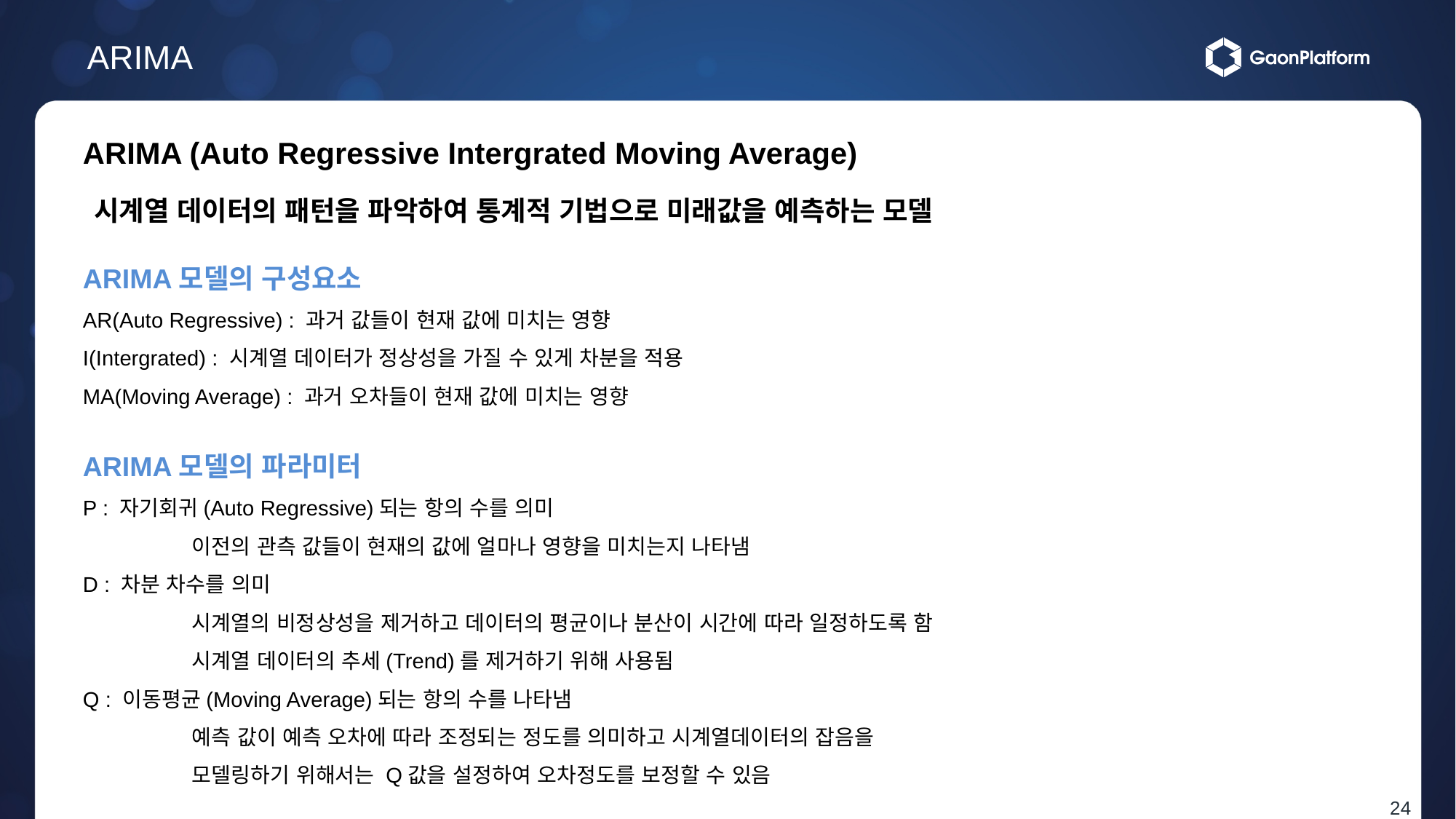

ARIMA
ARIMA (Auto Regressive Intergrated Moving Average)
시계열 데이터의 패턴을 파악하여 통계적 기법으로 미래값을 예측하는 모델
ARIMA모델의 구성요소
AR(Auto Regressive) : 과거 값들이 현재 값에 미치는 영향
I(Intergrated) : 시계열 데이터가 정상성을 가질 수 있게 차분을 적용
MA(Moving Average) : 과거 오차들이 현재 값에 미치는 영향
ARIMA모델의 파라미터
P : 자기회귀(Auto Regressive)되는 항의 수를 의미
	이전의 관측 값들이 현재의 값에 얼마나 영향을 미치는지 나타냄
D : 차분 차수를 의미
	시계열의 비정상성을 제거하고 데이터의 평균이나 분산이 시간에 따라 일정하도록 함
	시계열 데이터의 추세(Trend)를 제거하기 위해 사용됨
Q : 이동평균(Moving Average)되는 항의 수를 나타냄
	예측 값이 예측 오차에 따라 조정되는 정도를 의미하고 시계열데이터의 잡음을
	모델링하기 위해서는 Q값을 설정하여 오차정도를 보정할 수 있음
24